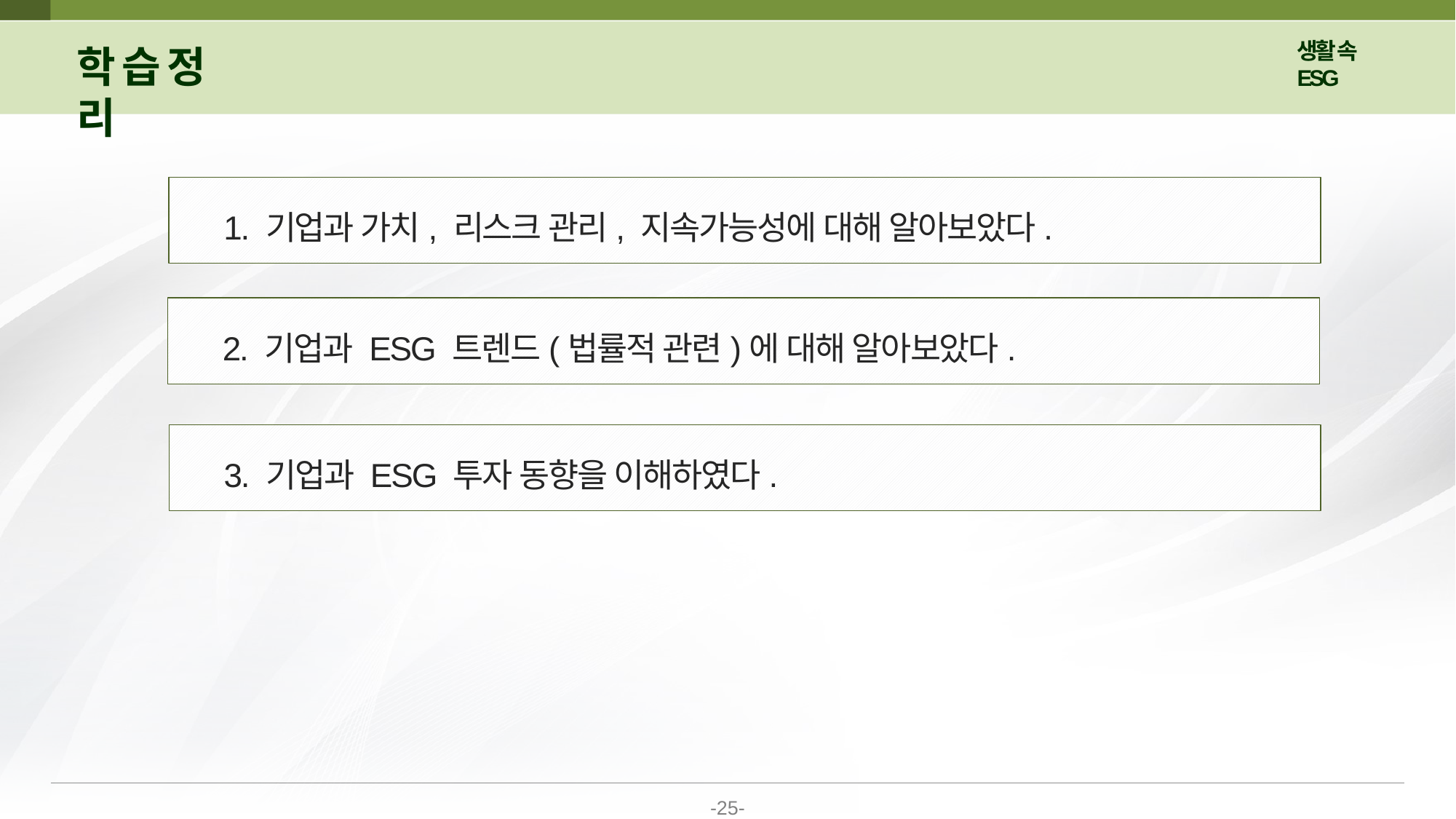

학 습 정 리

  1. 기업과 가치, 리스크 관리, 지속가능성에 대해 알아보았다.

  2. 기업과 ESG 트렌드(법률적 관련)에 대해 알아보았다.

  3. 기업과 ESG 투자 동향을 이해하였다.